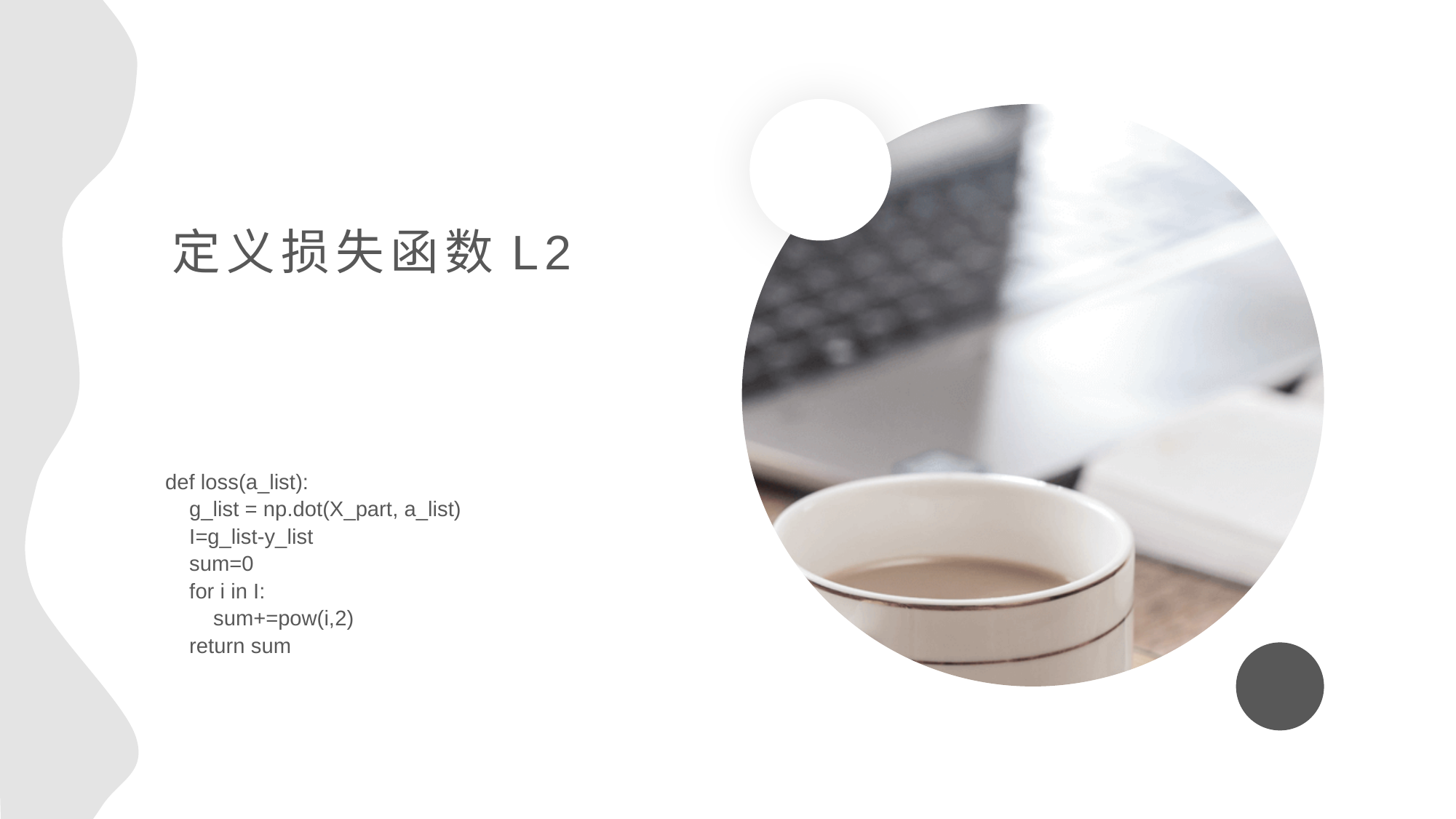

定义损失函数L2

def loss(a_list):
    g_list = np.dot(X_part, a_list)
    I=g_list-y_list
    sum=0
    for i in I:
        sum+=pow(i,2)
    return sum